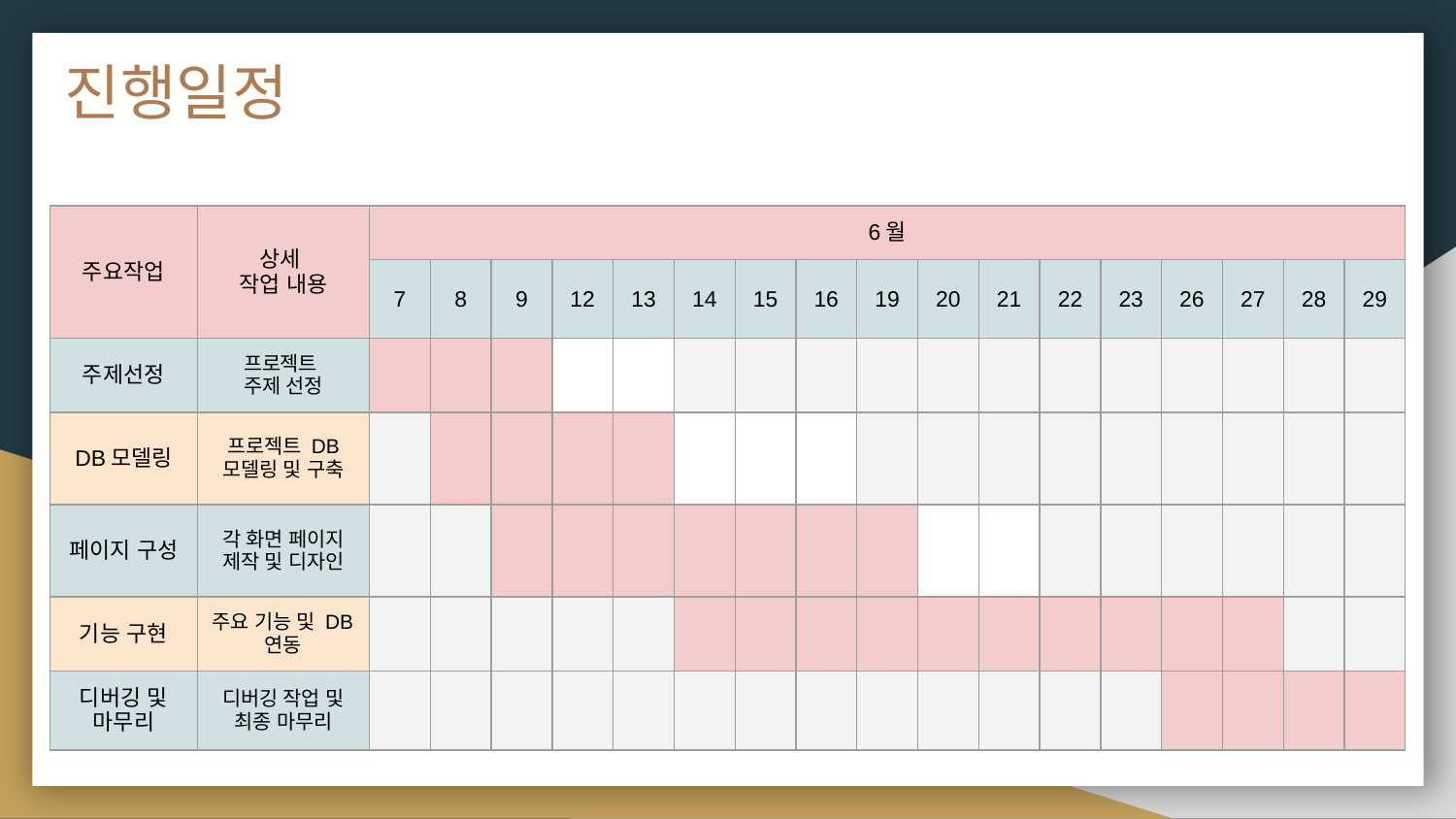

# 진행일정
| 주요작업 | 상세 작업 내용 | 6월 |  |  |  |  |  |  |  |  |  |  |  |  |  |  |  |  |
| --- | --- | --- | --- | --- | --- | --- | --- | --- | --- | --- | --- | --- | --- | --- | --- | --- | --- | --- |
|  |  | 7 | 8 | 9 | 12 | 13 | 14 | 15 | 16 | 19 | 20 | 21 | 22 | 23 | 26 | 27 | 28 | 29 |
| 주제선정 | 프로젝트 주제 선정 |  |  |  |  |  |  |  |  |  |  |  |  |  |  |  |  |  |
| DB모델링 | 프로젝트 DB 모델링 및 구축 |  |  |  |  |  |  |  |  |  |  |  |  |  |  |  |  |  |
| 페이지 구성 | 각 화면 페이지 제작 및 디자인 |  |  |  |  |  |  |  |  |  |  |  |  |  |  |  |  |  |
| 기능 구현 | 주요 기능 및 DB연동 |  |  |  |  |  |  |  |  |  |  |  |  |  |  |  |  |  |
| 디버깅 및 마무리 | 디버깅 작업 및 최종 마무리 |  |  |  |  |  |  |  |  |  |  |  |  |  |  |  |  |  |